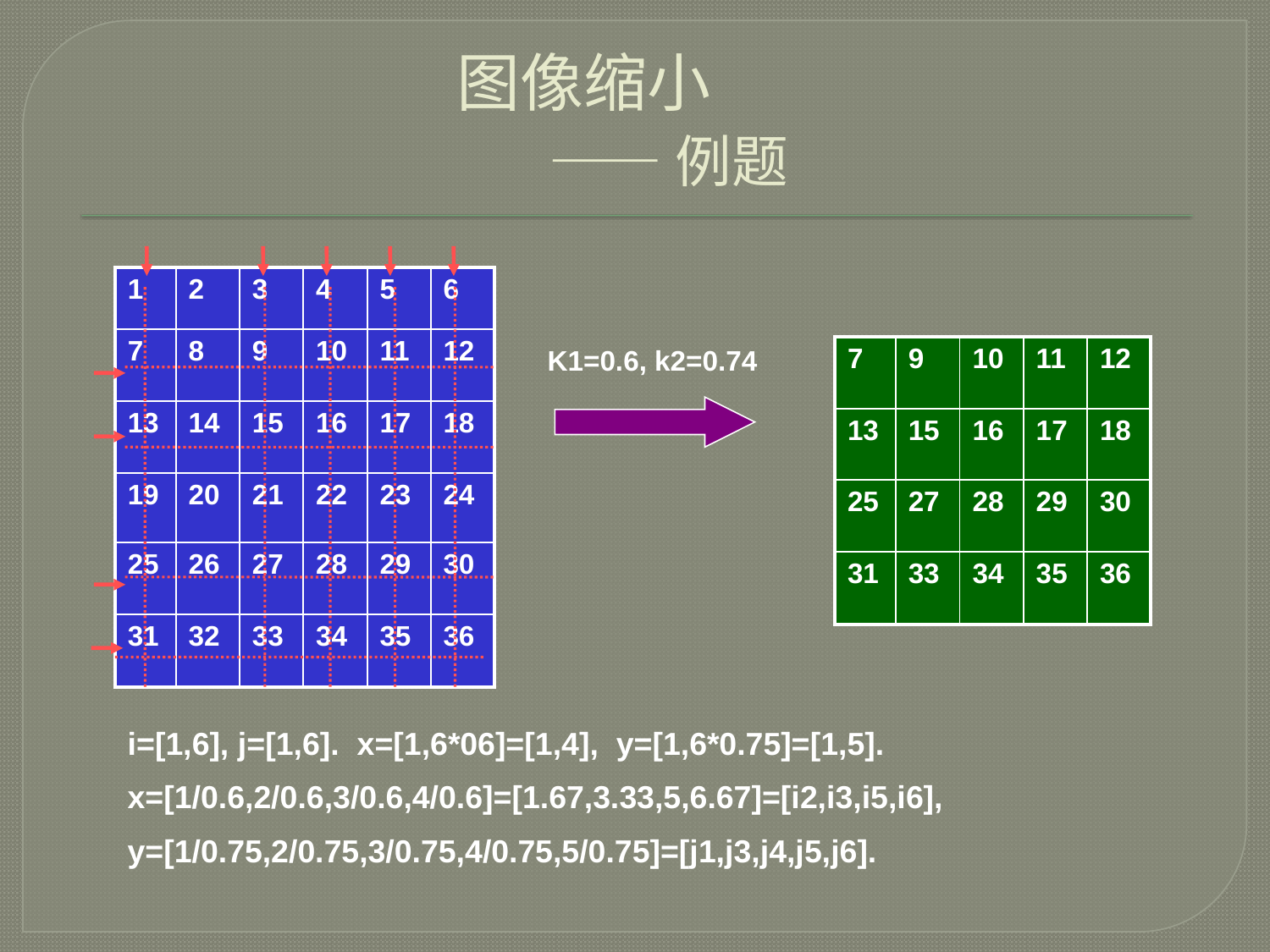

# 图像缩小 —— 例题

| 1 | 2 | 3 | 4 | 5 | 6 |
| --- | --- | --- | --- | --- | --- |
| 7 | 8 | 9 | 10 | 11 | 12 |
| 13 | 14 | 15 | 16 | 17 | 18 |
| 19 | 20 | 21 | 22 | 23 | 24 |
| 25 | 26 | 27 | 28 | 29 | 30 |
| 31 | 32 | 33 | 34 | 35 | 36 |

K1=0.6, k2=0.74
| 7 | 9 | 10 | 11 | 12 |
| --- | --- | --- | --- | --- |
| 13 | 15 | 16 | 17 | 18 |
| 25 | 27 | 28 | 29 | 30 |
| 31 | 33 | 34 | 35 | 36 |

i=[1,6], j=[1,6].  x=[1,6*06]=[1,4],  y=[1,6*0.75]=[1,5].
x=[1/0.6,2/0.6,3/0.6,4/0.6]=[1.67,3.33,5,6.67]=[i2,i3,i5,i6],
y=[1/0.75,2/0.75,3/0.75,4/0.75,5/0.75]=[j1,j3,j4,j5,j6].